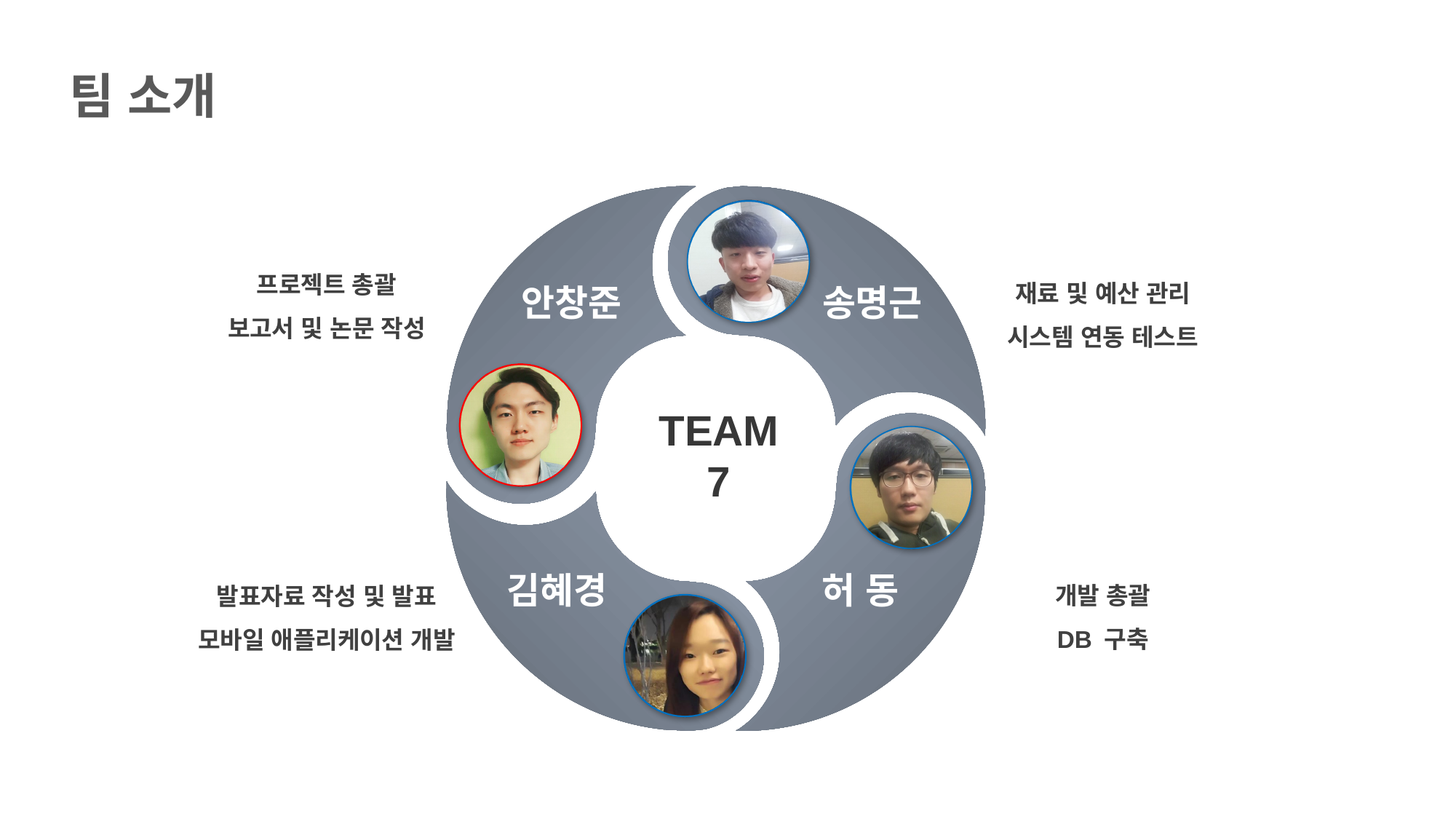

팀 소개

프로젝트 총괄
보고서 및 논문 작성
재료 및 예산 관리
시스템 연동 테스트
안창준
송명근

TEAM
7

개발 총괄
DB 구축
발표자료 작성 및 발표
모바일 애플리케이션 개발
김혜경
허 동